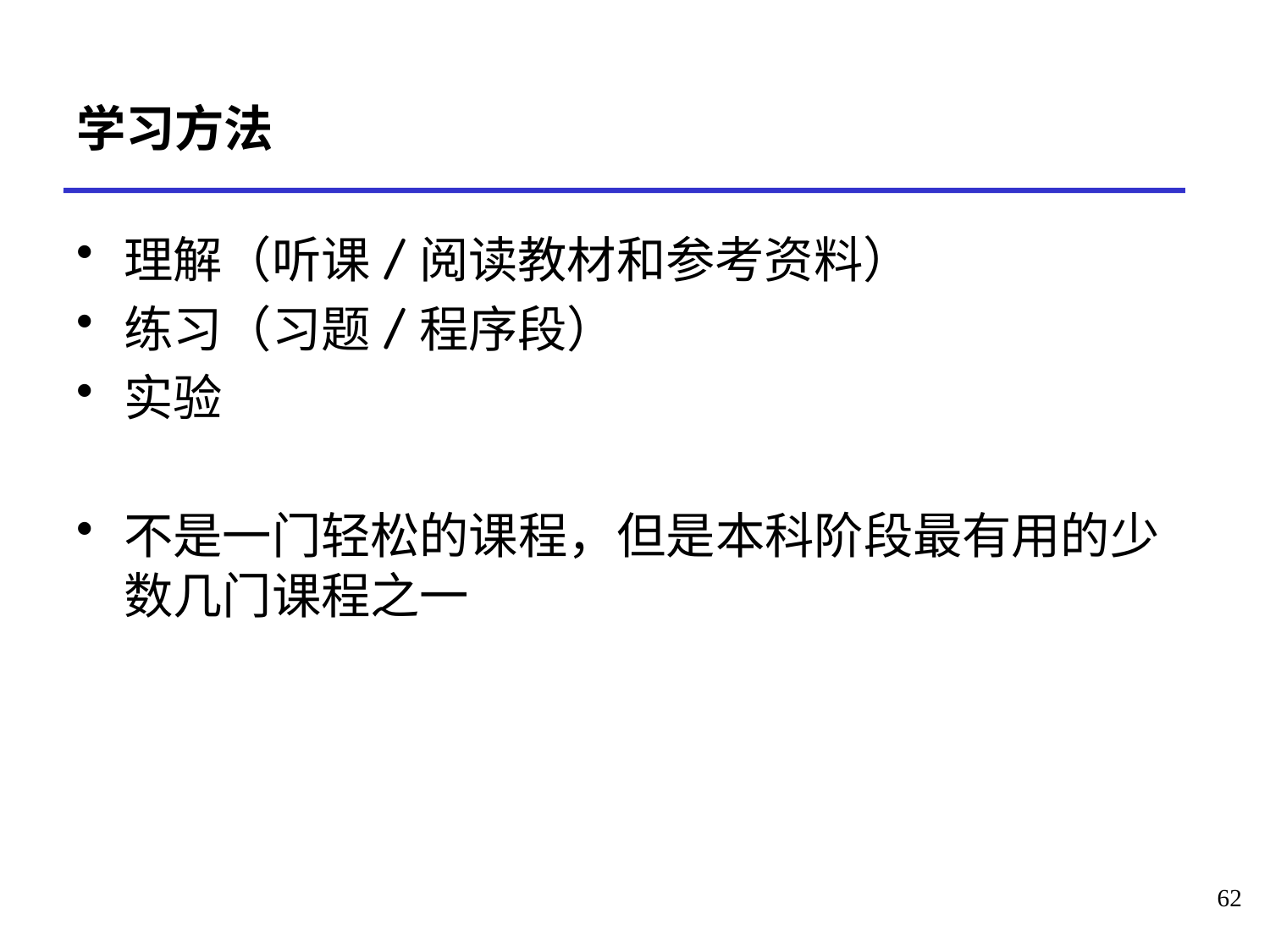

# 学习方法
理解（听课/阅读教材和参考资料）
练习（习题/程序段）
实验

不是一门轻松的课程，但是本科阶段最有用的少数几门课程之一
62